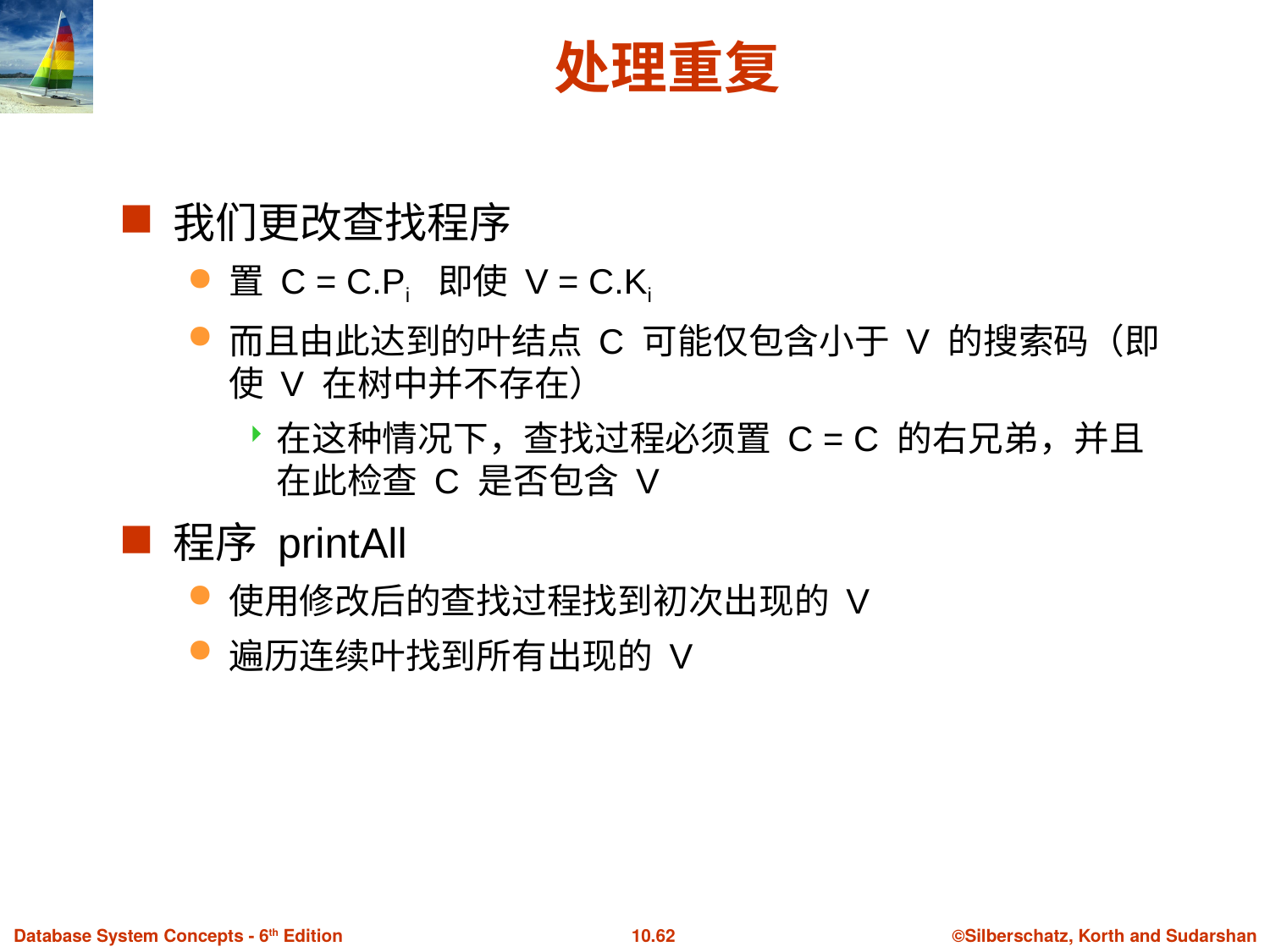

# 处理重复
我们更改查找程序
置 C = C.Pi  即使 V = C.Ki
而且由此达到的叶结点 C 可能仅包含小于 V 的搜索码（即使 V 在树中并不存在）
在这种情况下，查找过程必须置 C = C 的右兄弟，并且在此检查 C 是否包含 V
程序 printAll
使用修改后的查找过程找到初次出现的 V
遍历连续叶找到所有出现的 V